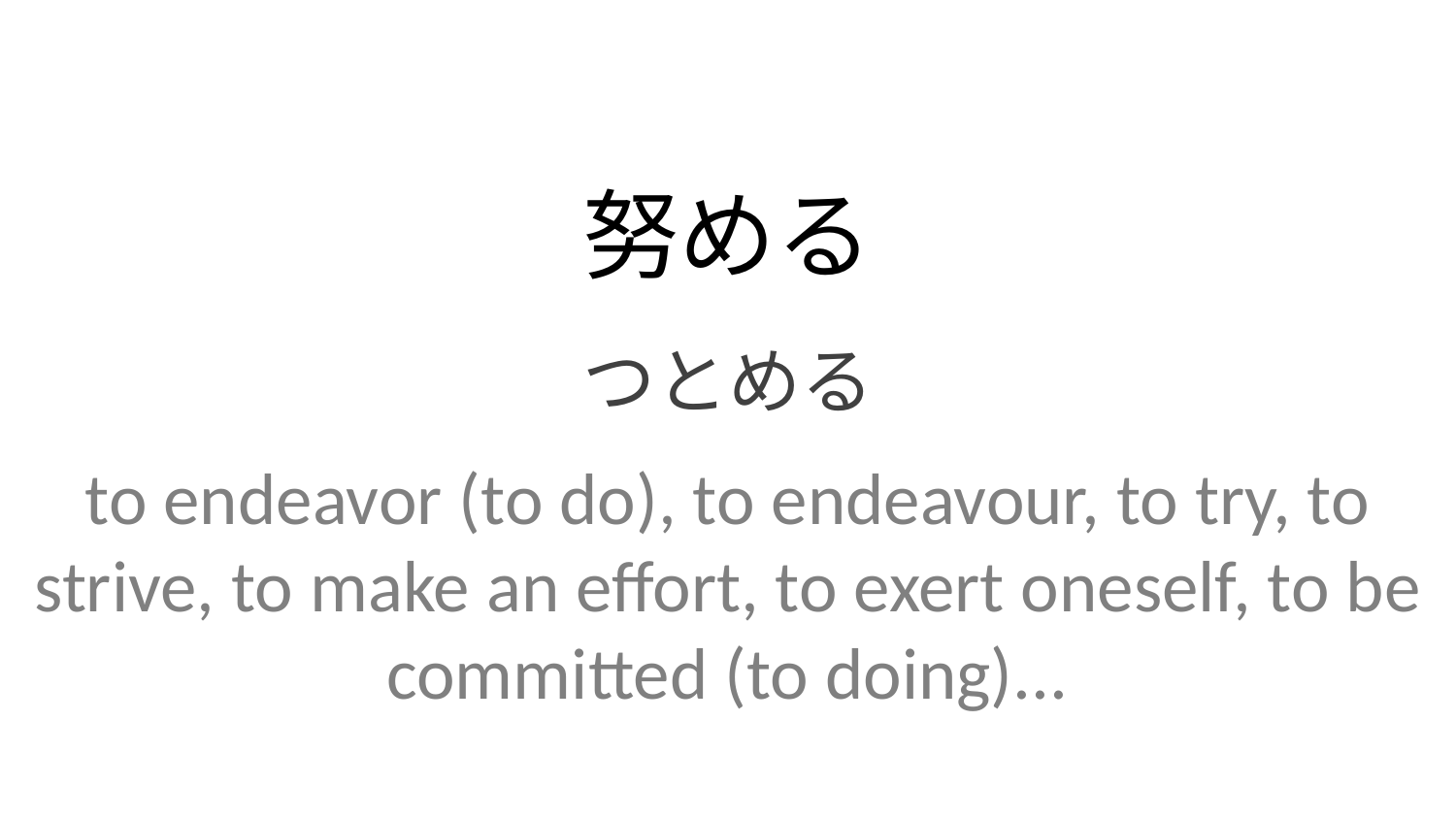

努める

つとめる
to endeavor (to do), to endeavour, to try, to strive, to make an effort, to exert oneself, to be committed (to doing)...